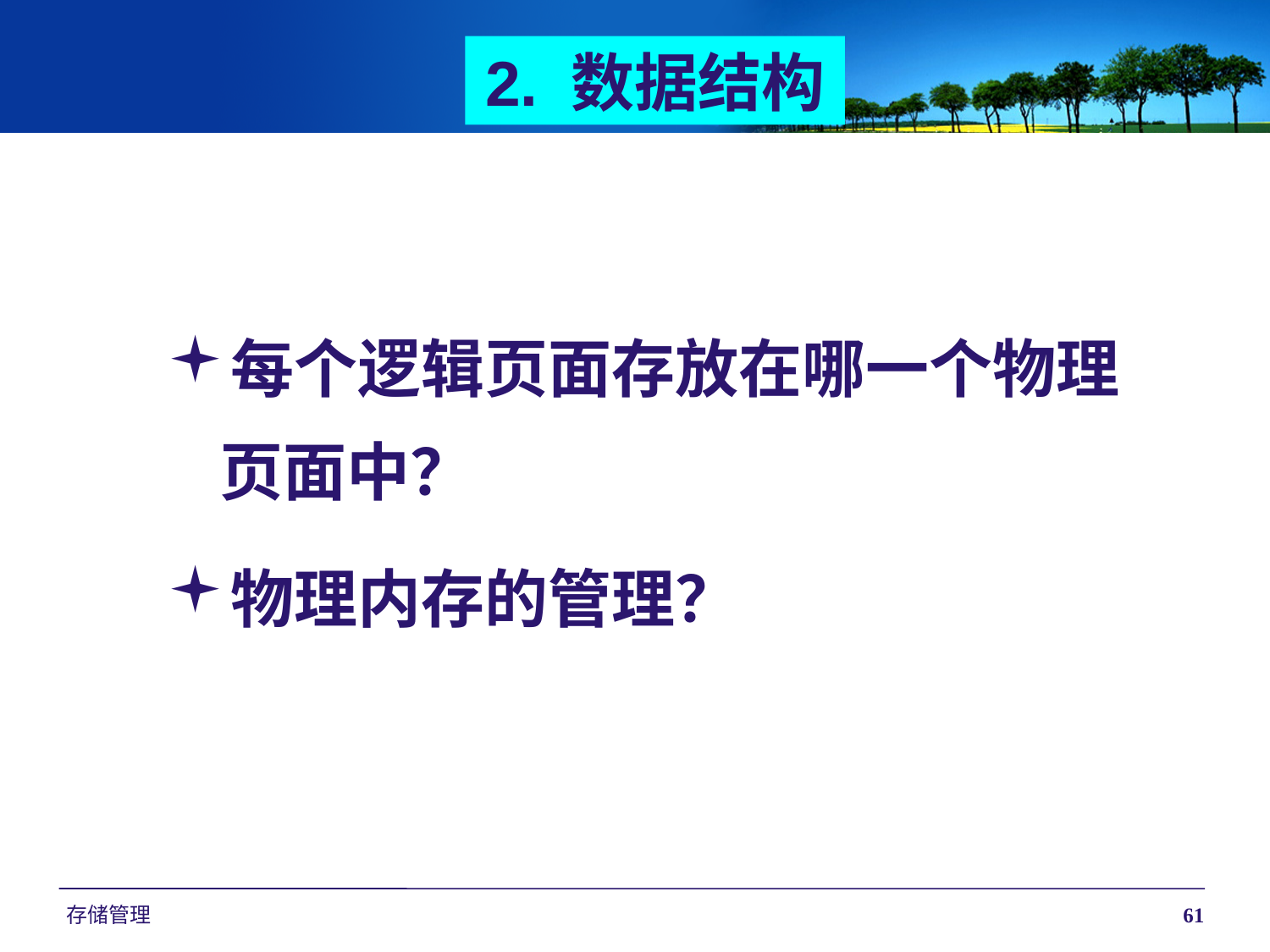

2. 数据结构
每个逻辑页面存放在哪一个物理页面中？
物理内存的管理？
存储管理
61